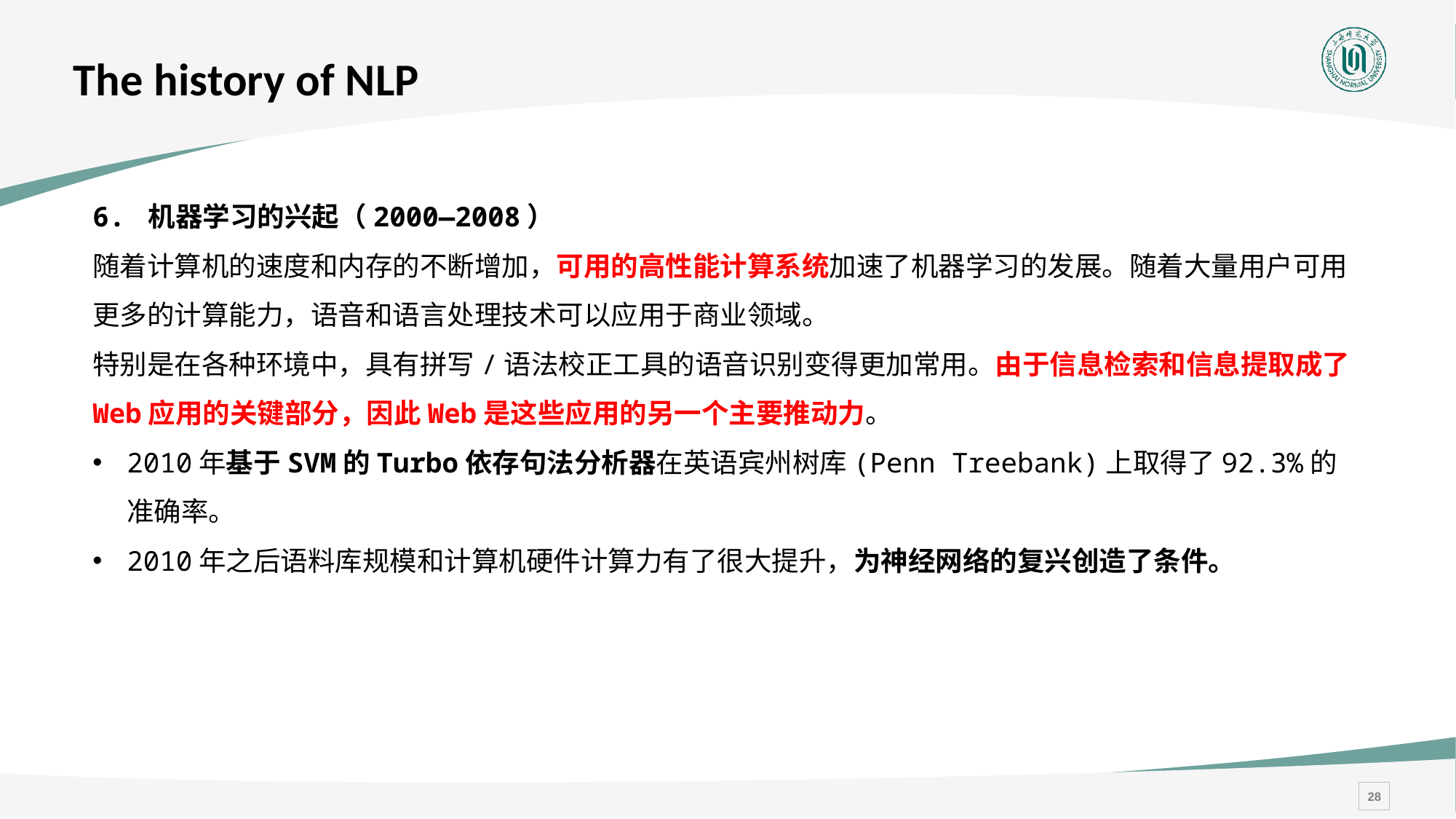

The history of NLP
6. 机器学习的兴起（2000—2008）
随着计算机的速度和内存的不断增加，可用的高性能计算系统加速了机器学习的发展。随着大量用户可用更多的计算能力，语音和语言处理技术可以应用于商业领域。
特别是在各种环境中，具有拼写/语法校正工具的语音识别变得更加常用。由于信息检索和信息提取成了Web应用的关键部分，因此Web是这些应用的另一个主要推动力。
2010年基于SVM的Turbo依存句法分析器在英语宾州树库(Penn Treebank)上取得了92.3%的准确率。
2010年之后语料库规模和计算机硬件计算力有了很大提升，为神经网络的复兴创造了条件。